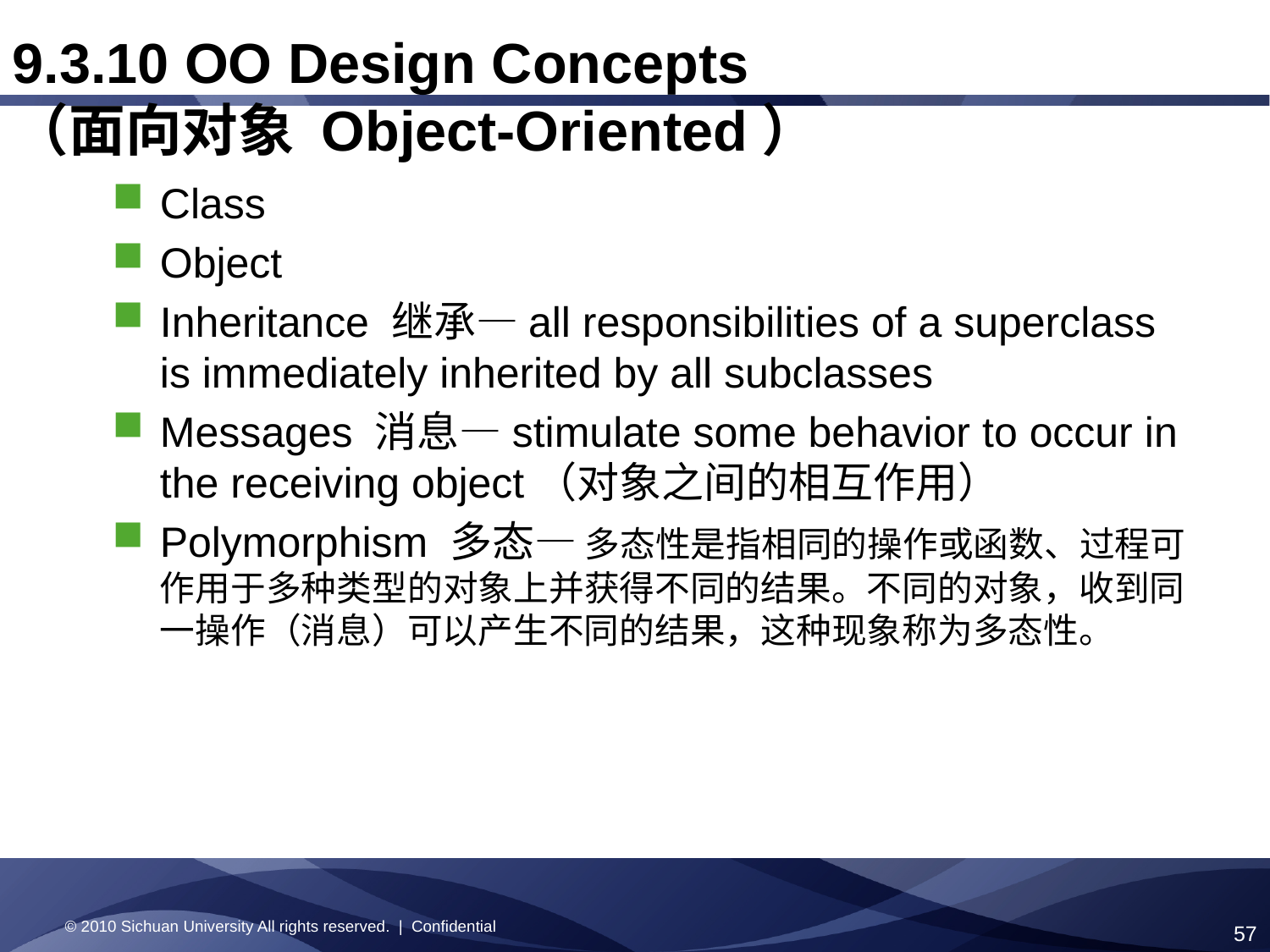

9.3.10 OO Design Concepts
（面向对象 Object-Oriented）

Class
Object
Inheritance 继承—all responsibilities of a superclass is immediately inherited by all subclasses
Messages 消息—stimulate some behavior to occur in the receiving object（对象之间的相互作用）
Polymorphism 多态— 多态性是指相同的操作或函数、过程可作用于多种类型的对象上并获得不同的结果。不同的对象，收到同一操作（消息）可以产生不同的结果，这种现象称为多态性。
© 2010 Sichuan University All rights reserved.  |  Confidential
57